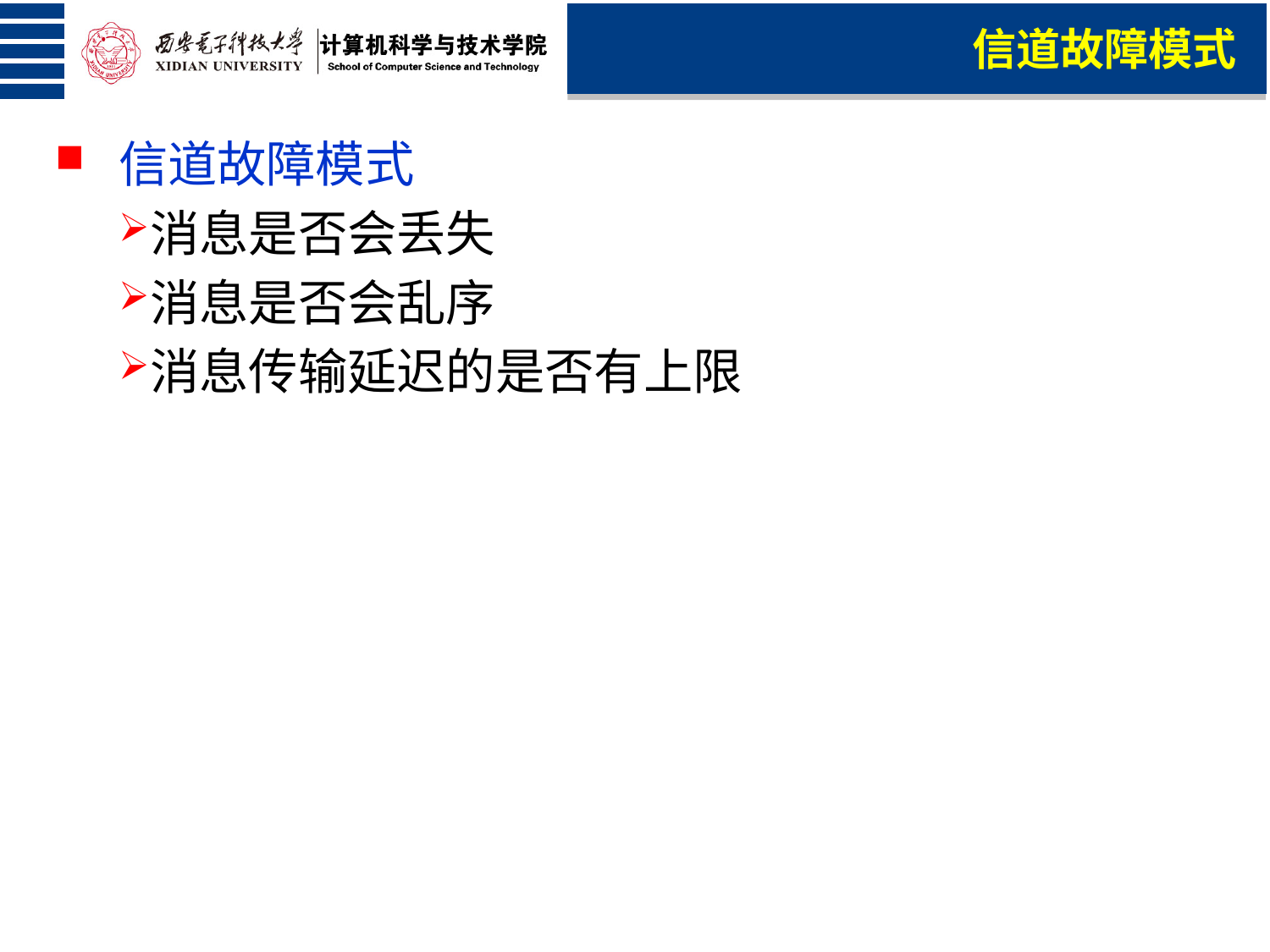

信道故障模式
信道故障模式
消息是否会丢失
消息是否会乱序
消息传输延迟的是否有上限